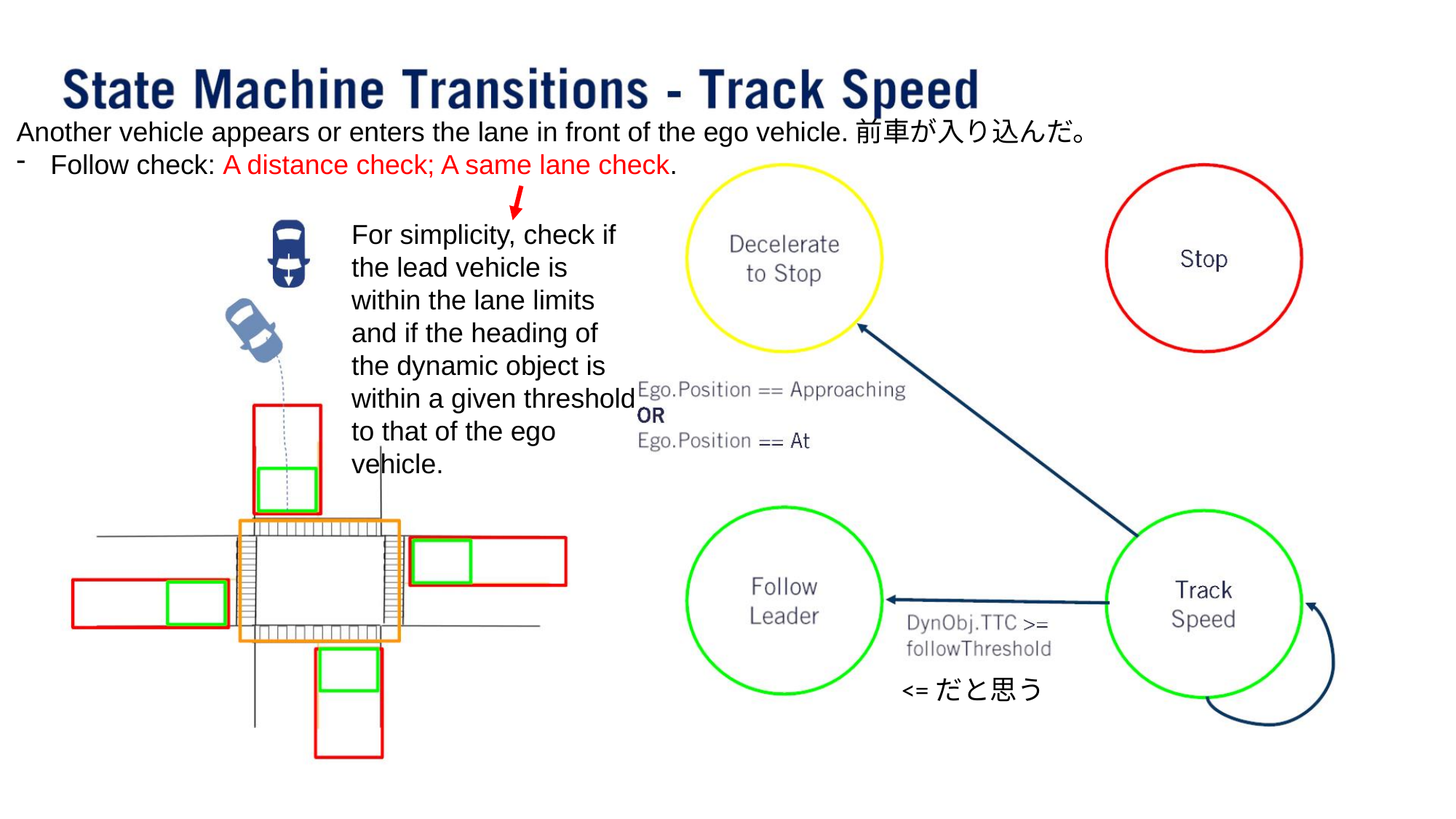

Another vehicle appears or enters the lane in front of the ego vehicle.前⾞が入り込んだ。
Follow check: A distance check; A same lane check.
For simplicity, check if the lead vehicle is within the lane limits and if the heading of the dynamic object is within a given threshold to that of the ego vehicle.
<=だと思う